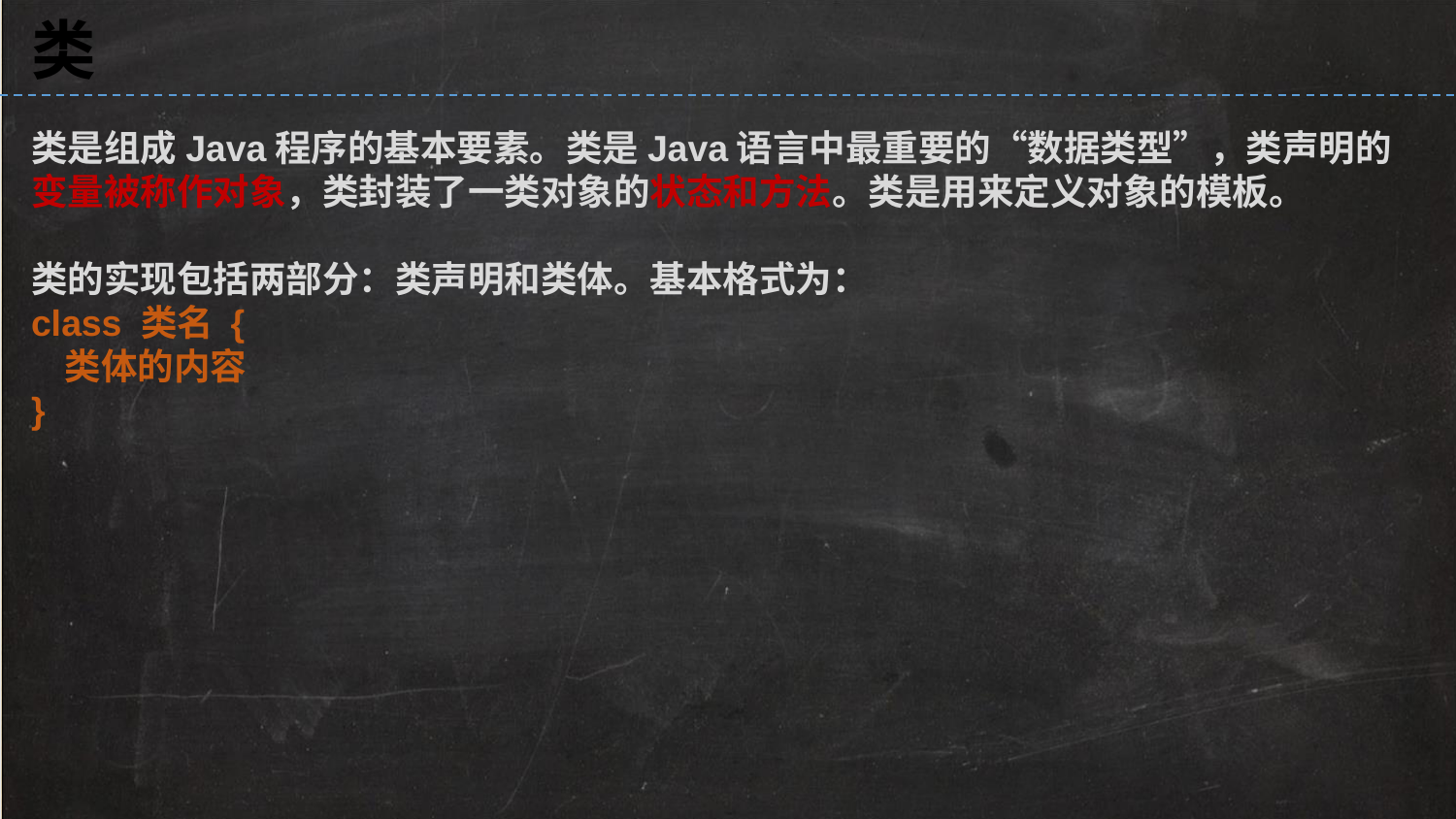

类
类是组成Java程序的基本要素。类是Java语言中最重要的“数据类型”，类声明的变量被称作对象，类封装了一类对象的状态和方法。类是用来定义对象的模板。

类的实现包括两部分：类声明和类体。基本格式为：
class 类名 {
   类体的内容
}